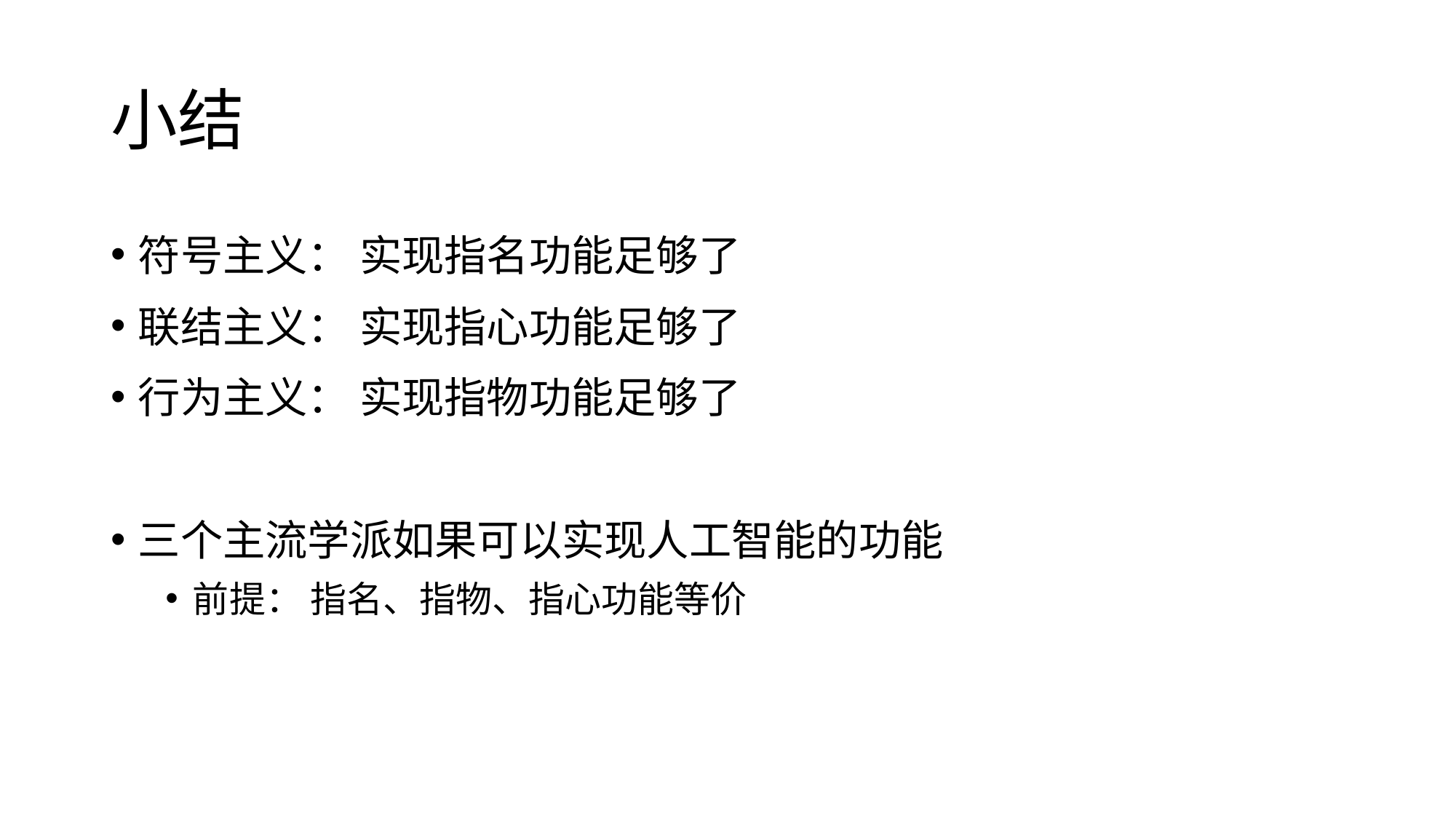

# 小结
符号主义： 实现指名功能足够了
联结主义： 实现指心功能足够了
行为主义： 实现指物功能足够了

三个主流学派如果可以实现人工智能的功能
前提： 指名、指物、指心功能等价